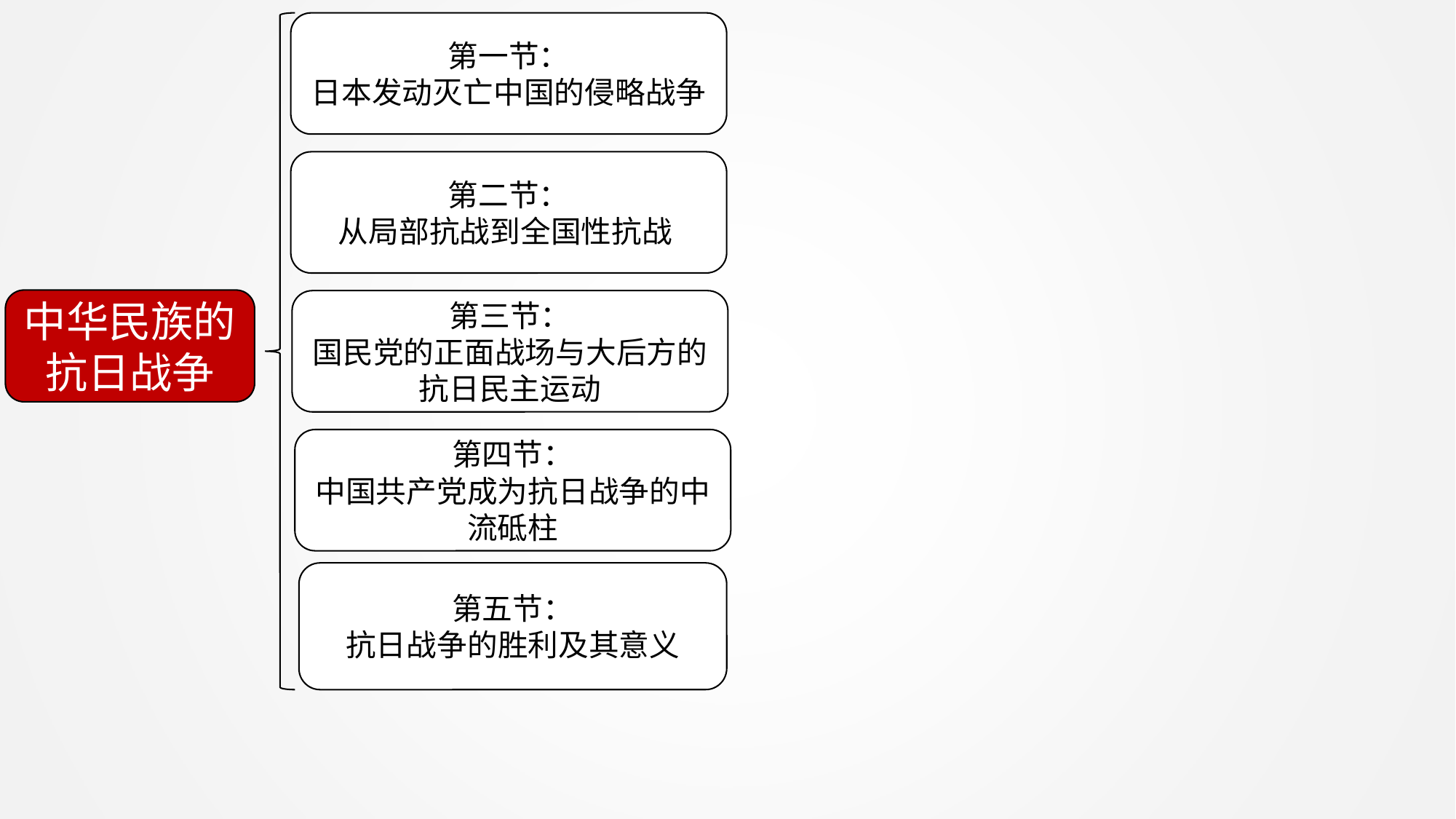

第一节：
日本发动灭亡中国的侵略战争
第二节：
从局部抗战到全国性抗战
中华民族的抗日战争
第三节：
国民党的正面战场与大后方的抗日民主运动
第四节：
中国共产党成为抗日战争的中流砥柱
第五节：
抗日战争的胜利及其意义